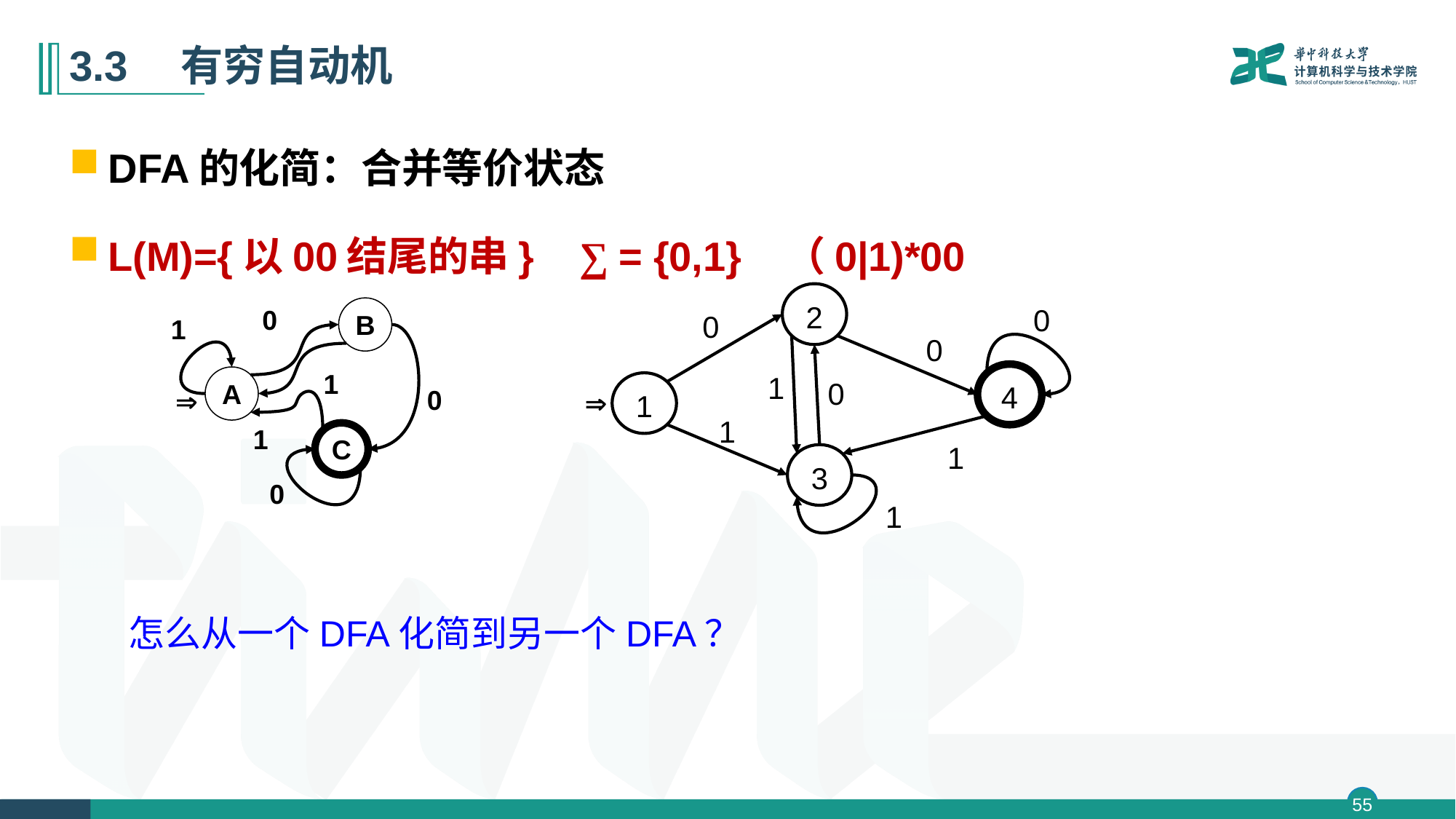

# 3.3　有穷自动机
DFA的化简：合并等价状态
L(M)={以00结尾的串}    ∑ = {0,1}   （0|1)*00

2
0
B
1
1
A
0
⇒
1
C
0
0
0
1
1
0
4
1
0
⇒
1
3
1
怎么从一个DFA化简到另一个DFA？